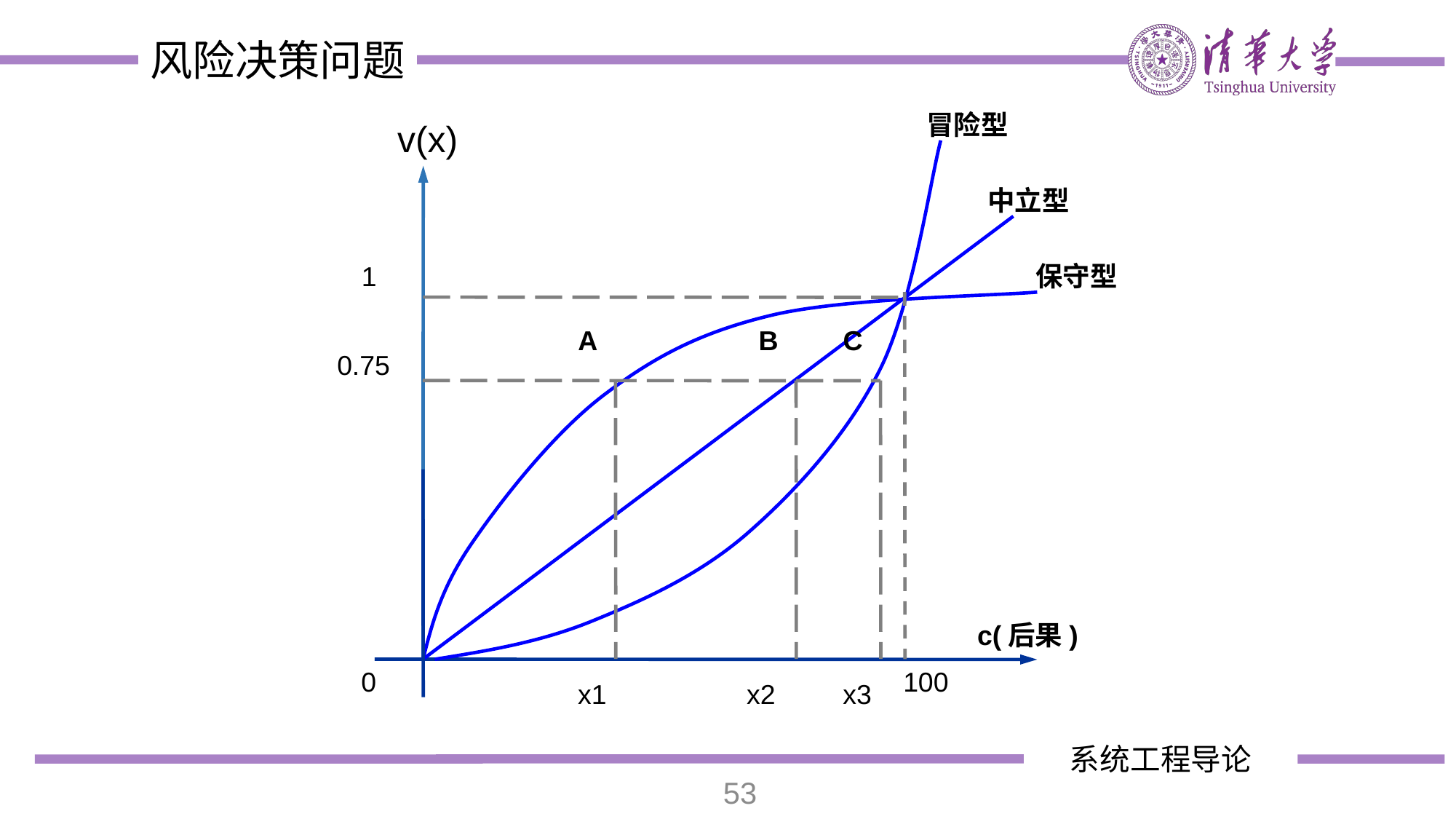

冒险型
v(x)

中立型

1
保守型

A
B
C
0.75

c(后果)
100
0

x1
x2
x3